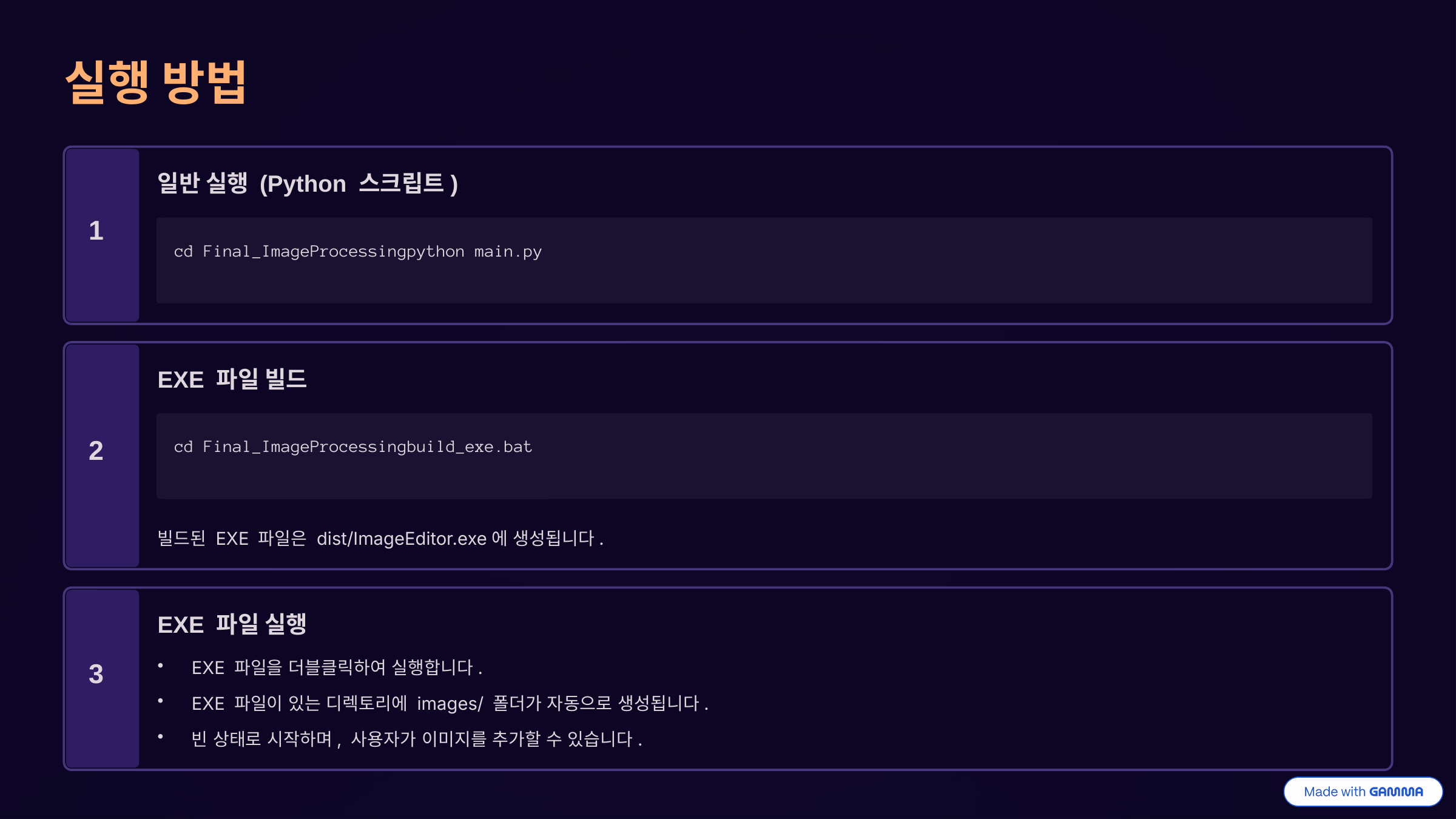

실행 방법

일반 실행 (Python 스크립트)

1
cd Final_ImageProcessingpython main.py

EXE 파일 빌드

cd Final_ImageProcessingbuild_exe.bat
2
빌드된 EXE 파일은 dist/ImageEditor.exe에 생성됩니다.

EXE 파일 실행
EXE 파일을 더블클릭하여 실행합니다.
3
EXE 파일이 있는 디렉토리에 images/ 폴더가 자동으로 생성됩니다.
빈 상태로 시작하며, 사용자가 이미지를 추가할 수 있습니다.